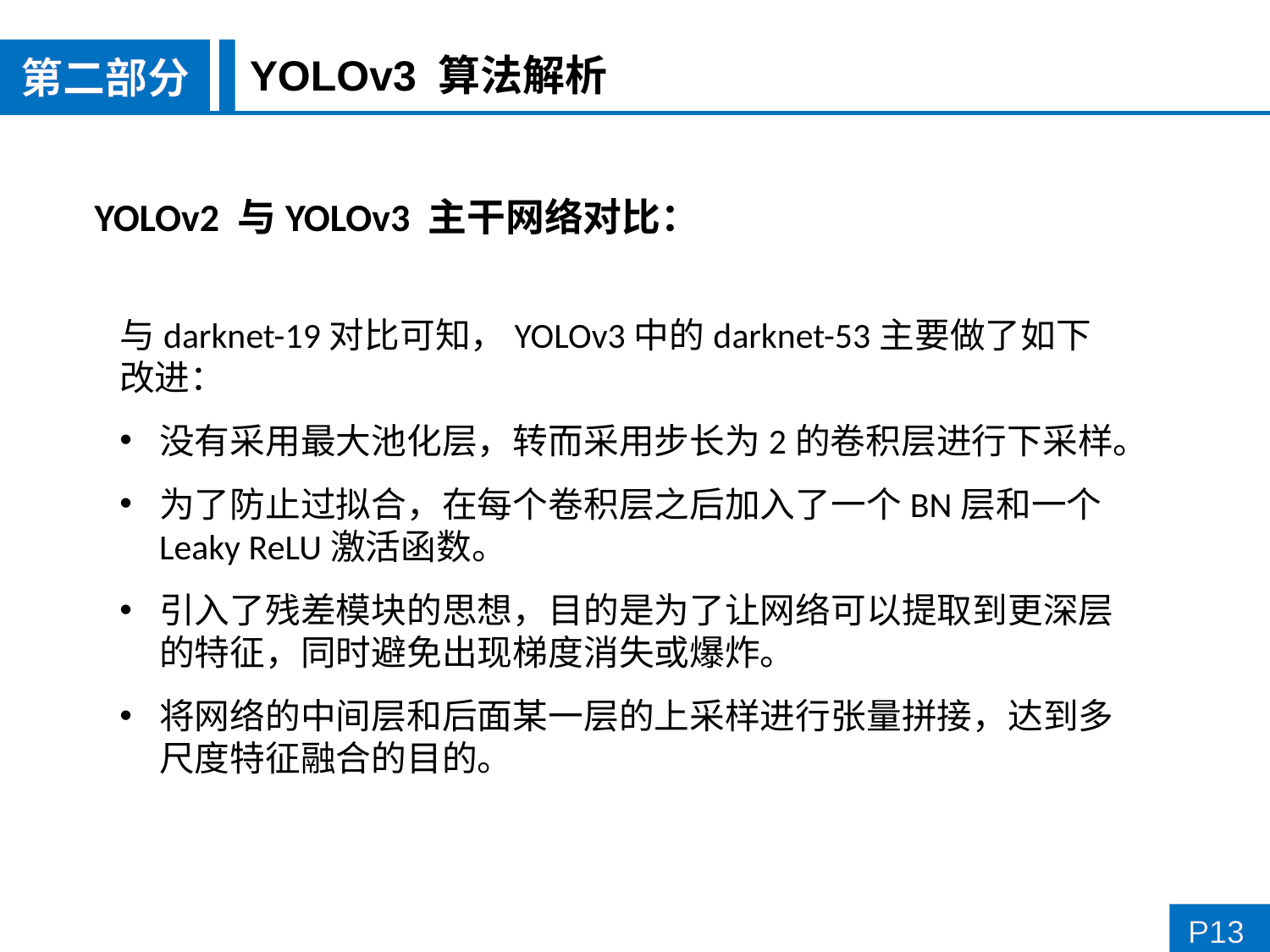

第二部分

YOLOv3 算法解析
YOLOv2 与YOLOv3 主干网络对比：
与darknet-19对比可知，YOLOv3中的darknet-53主要做了如下改进：
没有采用最大池化层，转而采用步长为2的卷积层进行下采样。
为了防止过拟合，在每个卷积层之后加入了一个BN层和一个Leaky ReLU激活函数。
引入了残差模块的思想，目的是为了让网络可以提取到更深层的特征，同时避免出现梯度消失或爆炸。
将网络的中间层和后面某一层的上采样进行张量拼接，达到多尺度特征融合的目的。

P13